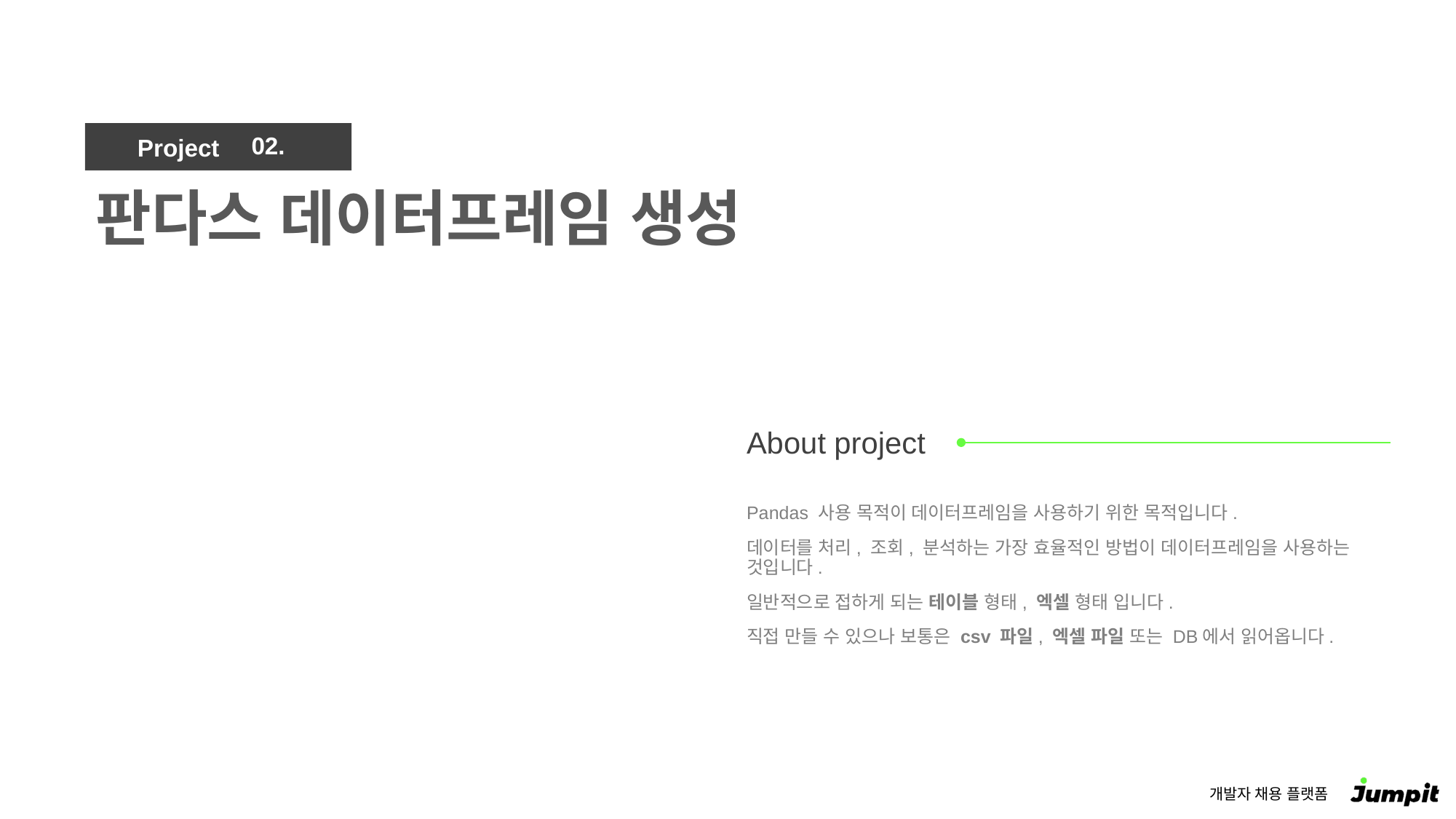

02.
판다스 데이터프레임 생성
Pandas 사용 목적이 데이터프레임을 사용하기 위한 목적입니다.
데이터를 처리, 조회, 분석하는 가장 효율적인 방법이 데이터프레임을 사용하는 것입니다.
일반적으로 접하게 되는 테이블 형태, 엑셀 형태 입니다.
직접 만들 수 있으나 보통은 csv 파일, 엑셀 파일 또는 DB에서 읽어옵니다.